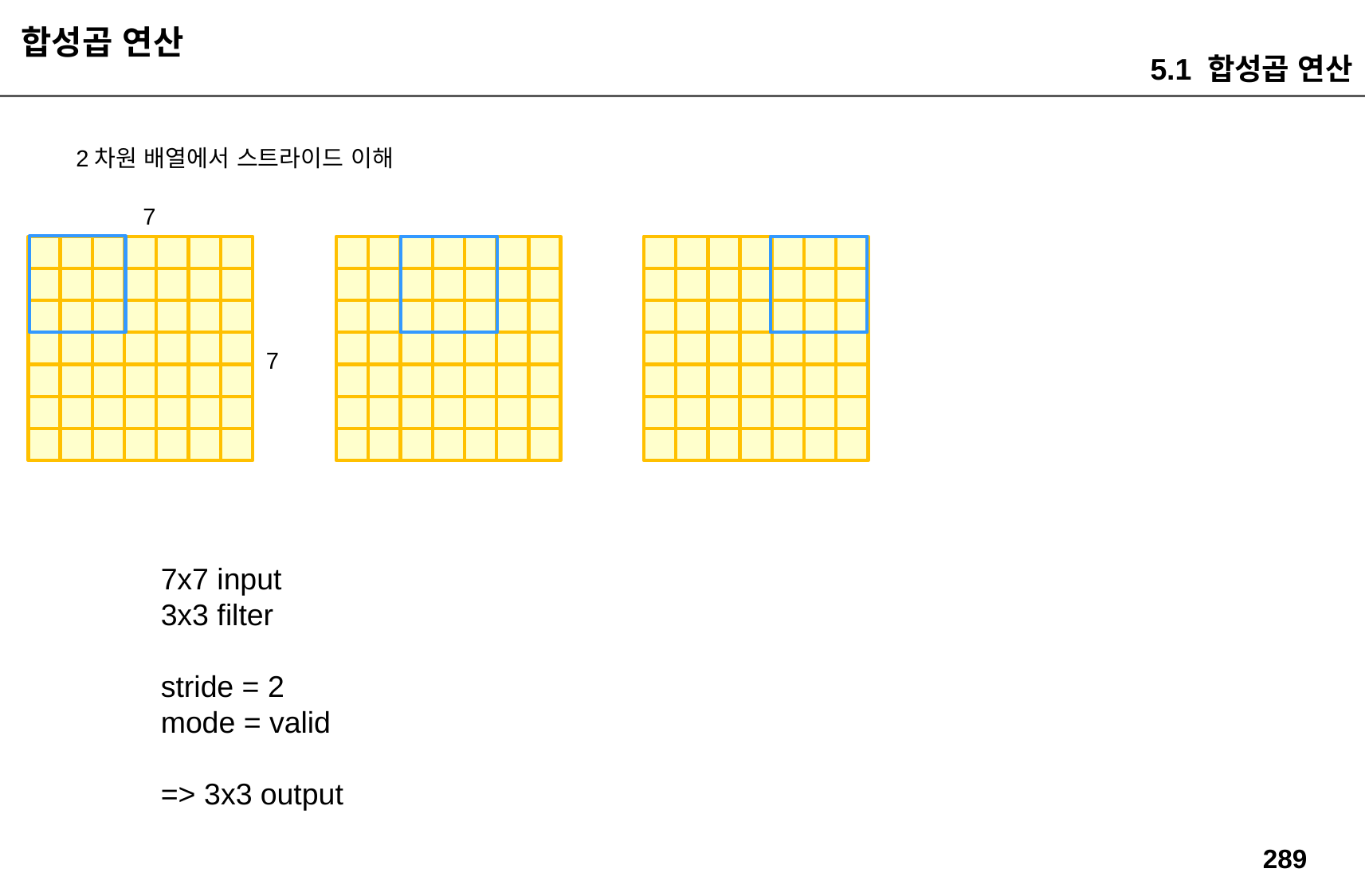

합성곱 연산
5.1 합성곱 연산
2차원 배열에서 스트라이드 이해
7

7

7x7 input
3x3 filter

stride = 2
mode = valid

=> 3x3 output